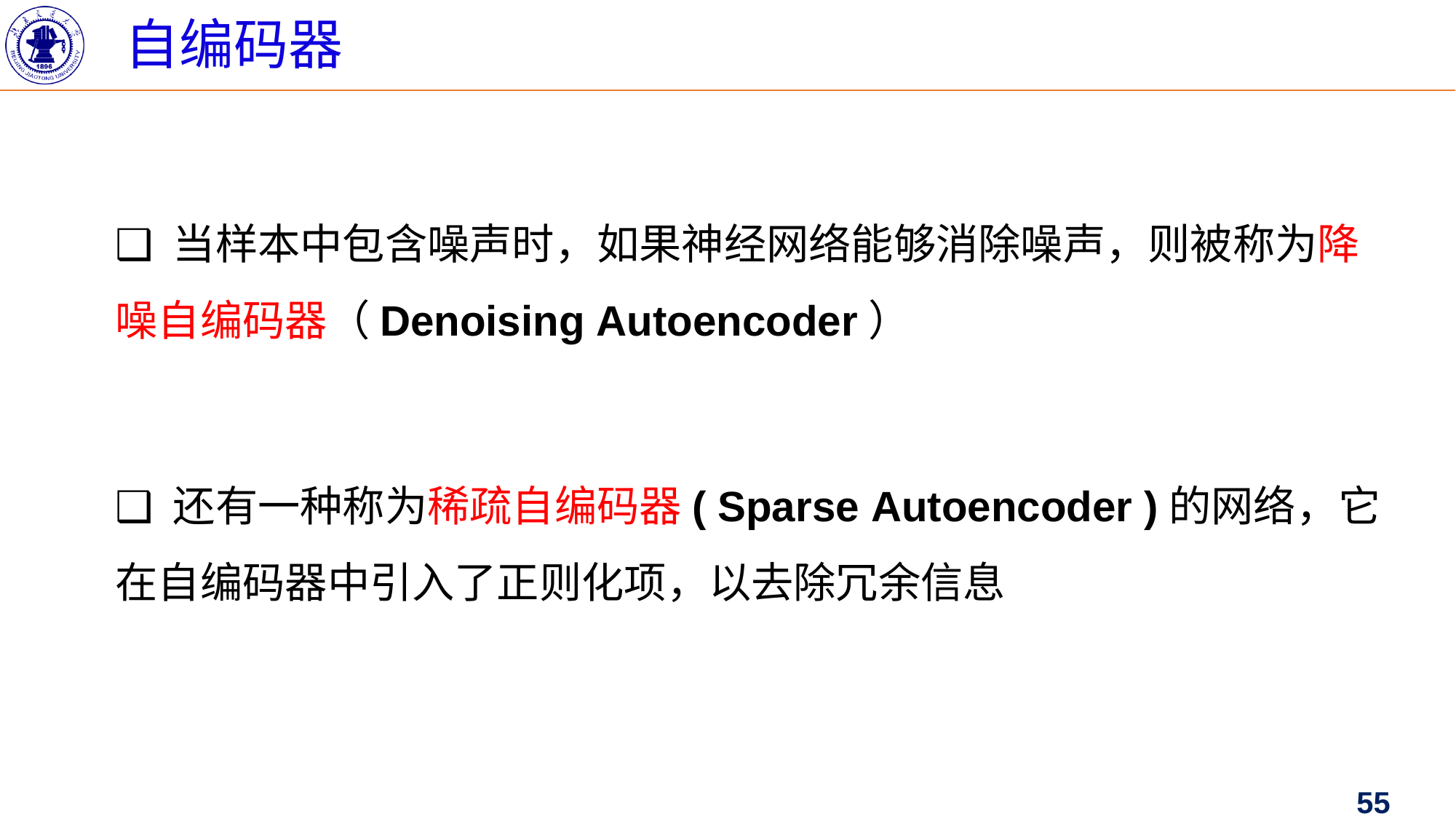

自编码器
❑ 当样本中包含噪声时，如果神经网络能够消除噪声，则被称为降噪自编码器（Denoising Autoencoder）

❑ 还有一种称为稀疏自编码器( Sparse Autoencoder )的网络，它在自编码器中引入了正则化项，以去除冗余信息